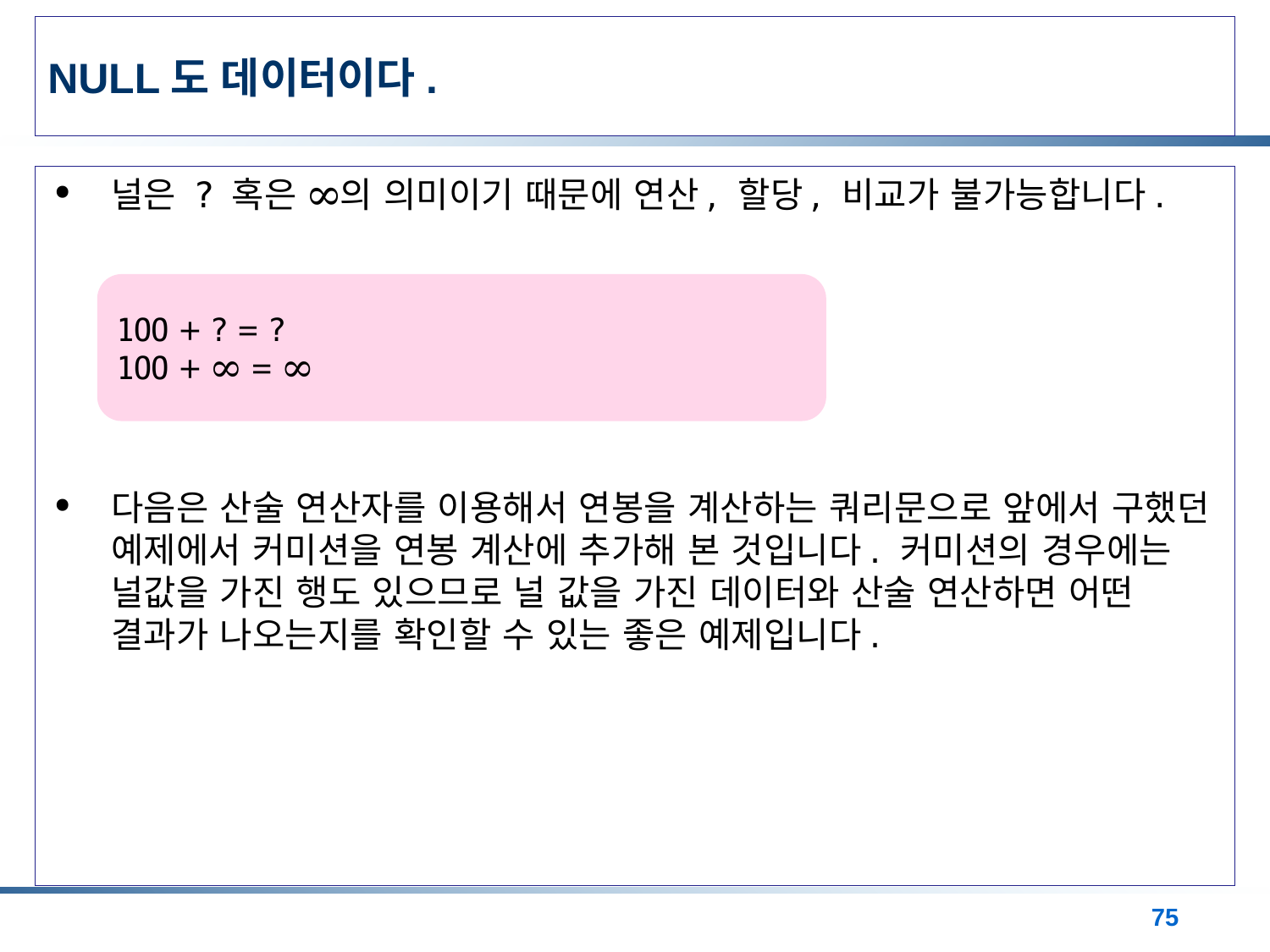

# NULL도 데이터이다.
널은 ? 혹은 ∞의 의미이기 때문에 연산, 할당, 비교가 불가능합니다.

다음은 산술 연산자를 이용해서 연봉을 계산하는 쿼리문으로 앞에서 구했던 예제에서 커미션을 연봉 계산에 추가해 본 것입니다. 커미션의 경우에는 널값을 가진 행도 있으므로 널 값을 가진 데이터와 산술 연산하면 어떤 결과가 나오는지를 확인할 수 있는 좋은 예제입니다.

100 + ? = ?
100 + ∞ = ∞